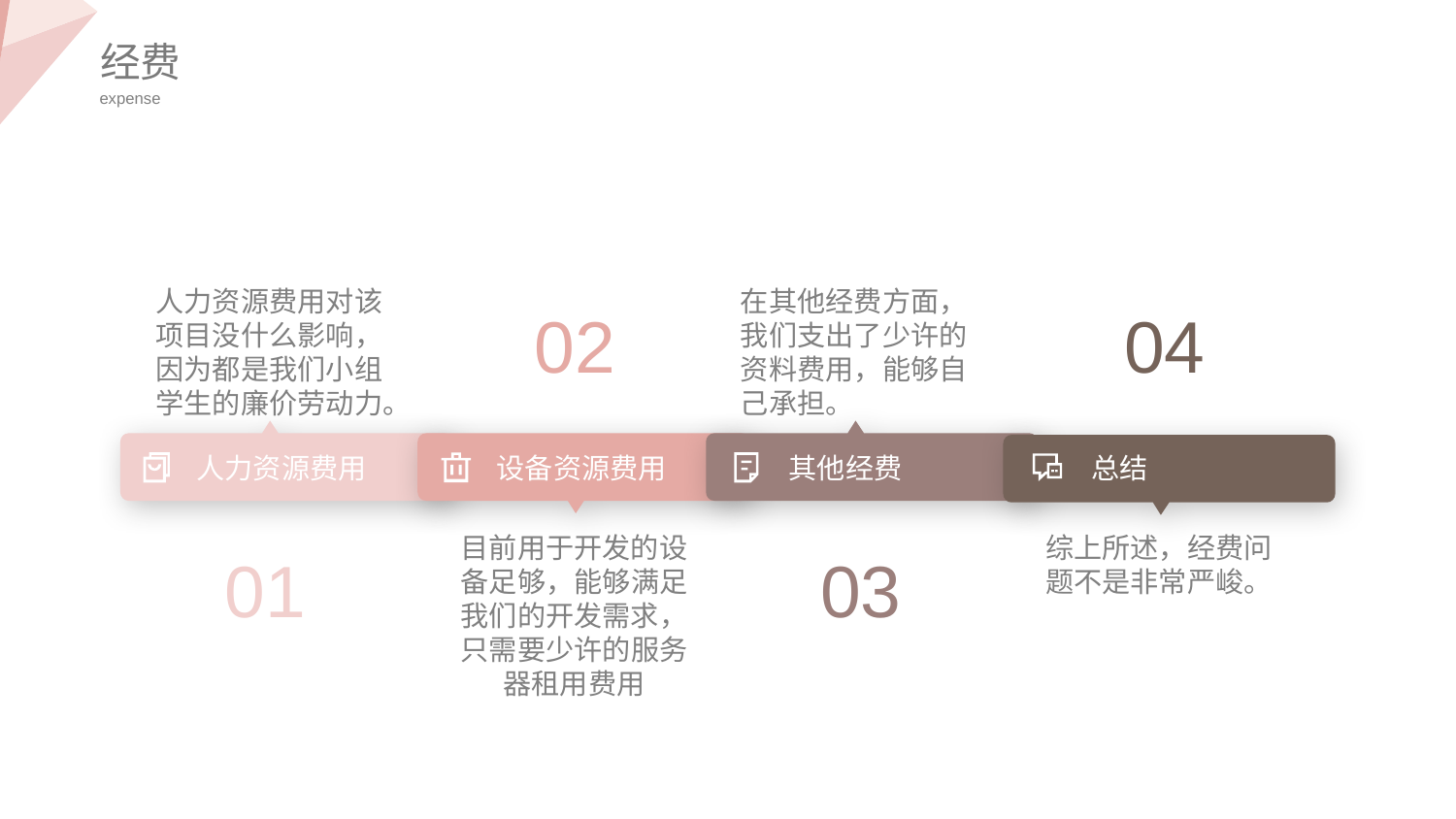

经费
expense
人力资源费用对该项目没什么影响，因为都是我们小组学生的廉价劳动力。
在其他经费方面，我们支出了少许的资料费用，能够自己承担。
02
04

人力资源费用
设备资源费用
其他经费
总结

目前用于开发的设备足够，能够满足我们的开发需求，只需要少许的服务器租用费用
综上所述，经费问题不是非常严峻。
01
03